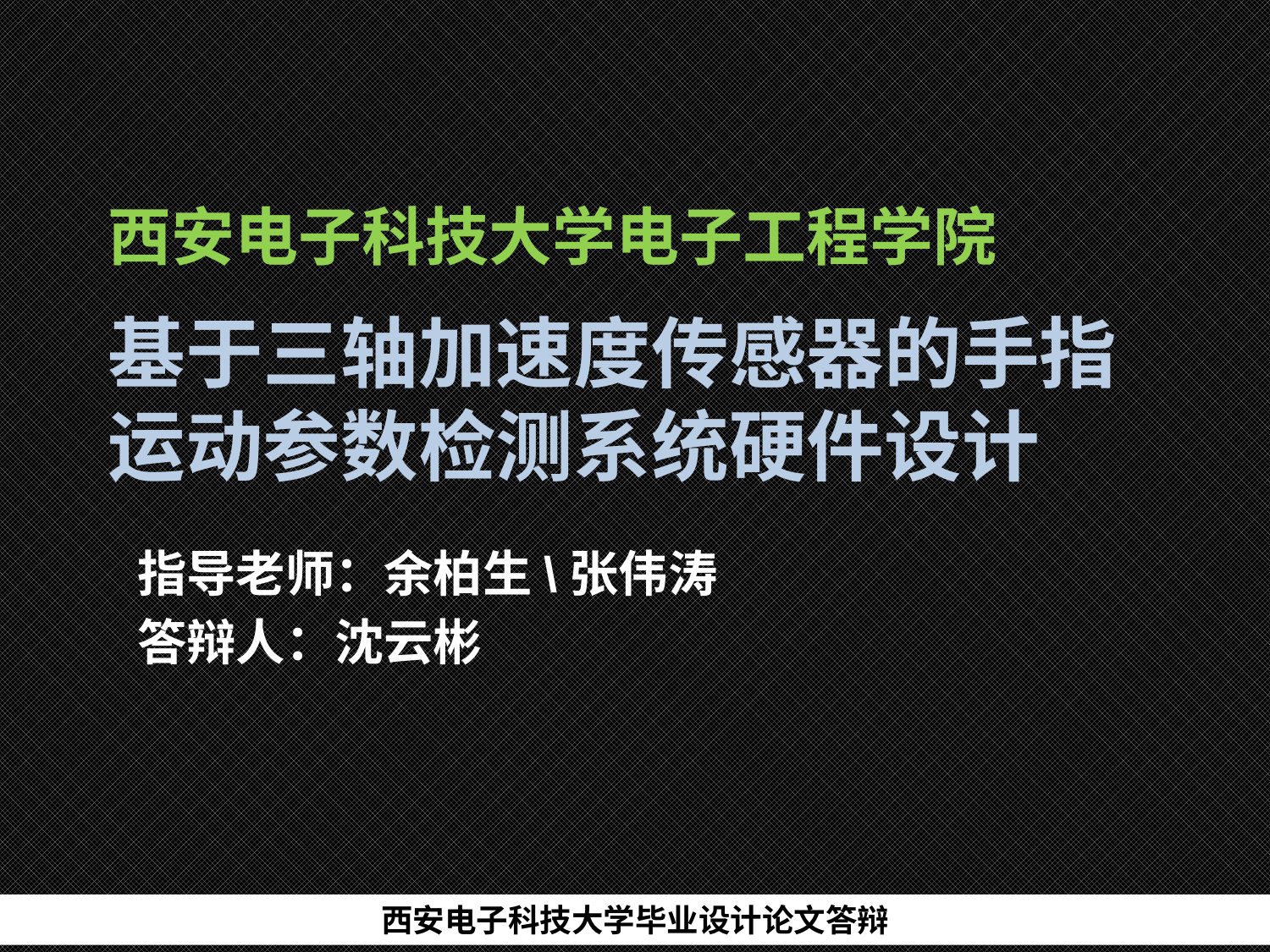

西安电子科技大学电子工程学院
# 基于三轴加速度传感器的手指运动参数检测系统硬件设计
指导老师：余柏生\张伟涛
答辩人：沈云彬
西安电子科技大学毕业设计论文答辩